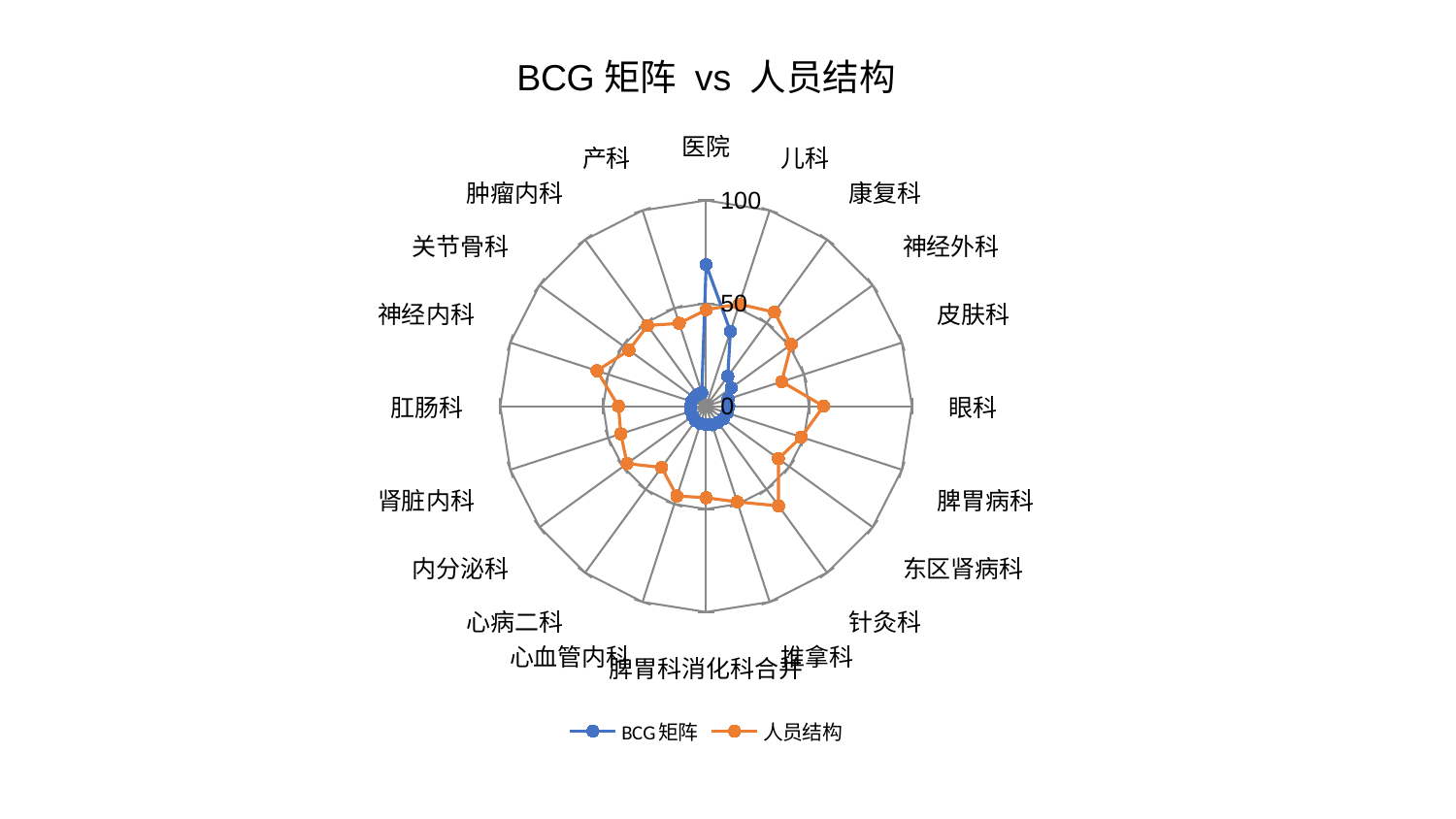

### Chart: BCG矩阵 vs 人员结构

| Category | BCG矩阵 | 人员结构 |
|---|---|---|
| 医院 | 68.7812224749006 | 46.84285883090256 |
| 儿科 | 38.2010952766688 | 52.16012849338687 |
| 康复科 | 17.943961882253827 | 56.46178992531378 |
| 神经外科 | 15.10363002862108 | 51.136138643786914 |
| 皮肤科 | 11.222353493553474 | 38.60043706867126 |
| 眼科 | 11.05108800318126 | 57.06479309567973 |
| 脾胃病科 | 10.648252202663619 | 48.583703102736855 |
| 东区肾病科 | 10.337133163918018 | 43.40916927095489 |
| 针灸科 | 9.74092467903186 | 59.87580342904919 |
| 推拿科 | 9.51352976626615 | 48.89906493311241 |
| 脾胃科消化科合并 | 8.888313474909719 | 44.48591628420815 |
| 心血管内科 | 8.849112645624947 | 45.89700907984245 |
| 心病二科 | 8.762477100294253 | 36.812473596302354 |
| 内分泌科 | 8.062639965557949 | 47.46266612880993 |
| 肾脏内科 | 7.821491425863195 | 43.57482940119198 |
| 肛肠科 | 7.562702266907679 | 42.55865092923047 |
| 神经内科 | 7.51412185612882 | 55.77209353779263 |
| 关节骨科 | 7.1619004933119985 | 46.295662931675 |
| 肿瘤内科 | 6.891810940235967 | 48.48110955826625 |
| 产科 | 6.859037002619723 | 42.326642156052586 |
78